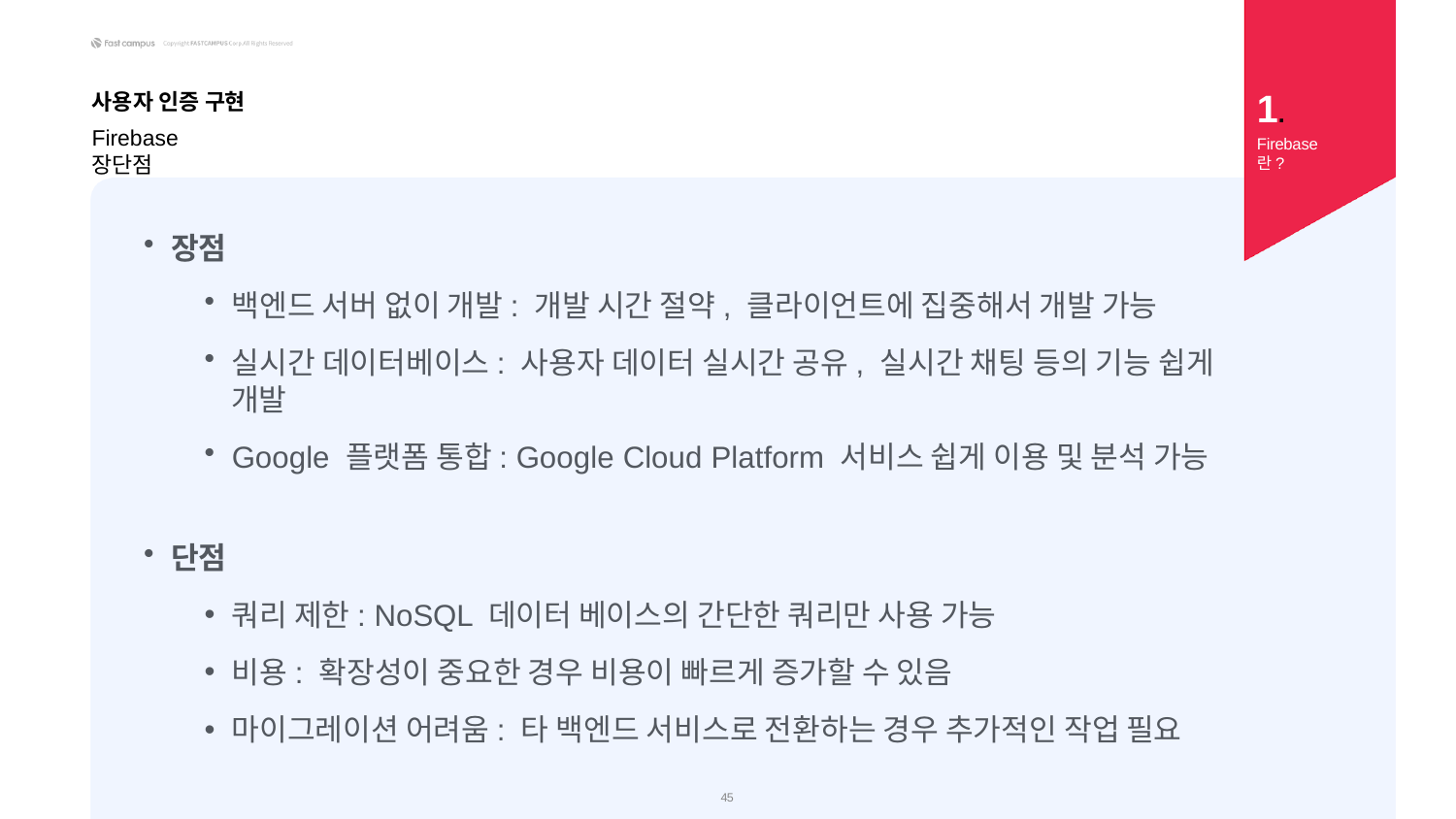

1.
Firebase란?
사용자 인증 구현
Firebase 장단점
장점
백엔드 서버 없이 개발: 개발 시간 절약, 클라이언트에 집중해서 개발 가능
실시간 데이터베이스: 사용자 데이터 실시간 공유, 실시간 채팅 등의 기능 쉽게 개발
Google 플랫폼 통합: Google Cloud Platform 서비스 쉽게 이용 및 분석 가능

단점
쿼리 제한: NoSQL 데이터 베이스의 간단한 쿼리만 사용 가능
비용: 확장성이 중요한 경우 비용이 빠르게 증가할 수 있음
마이그레이션 어려움: 타 백엔드 서비스로 전환하는 경우 추가적인 작업 필요
45